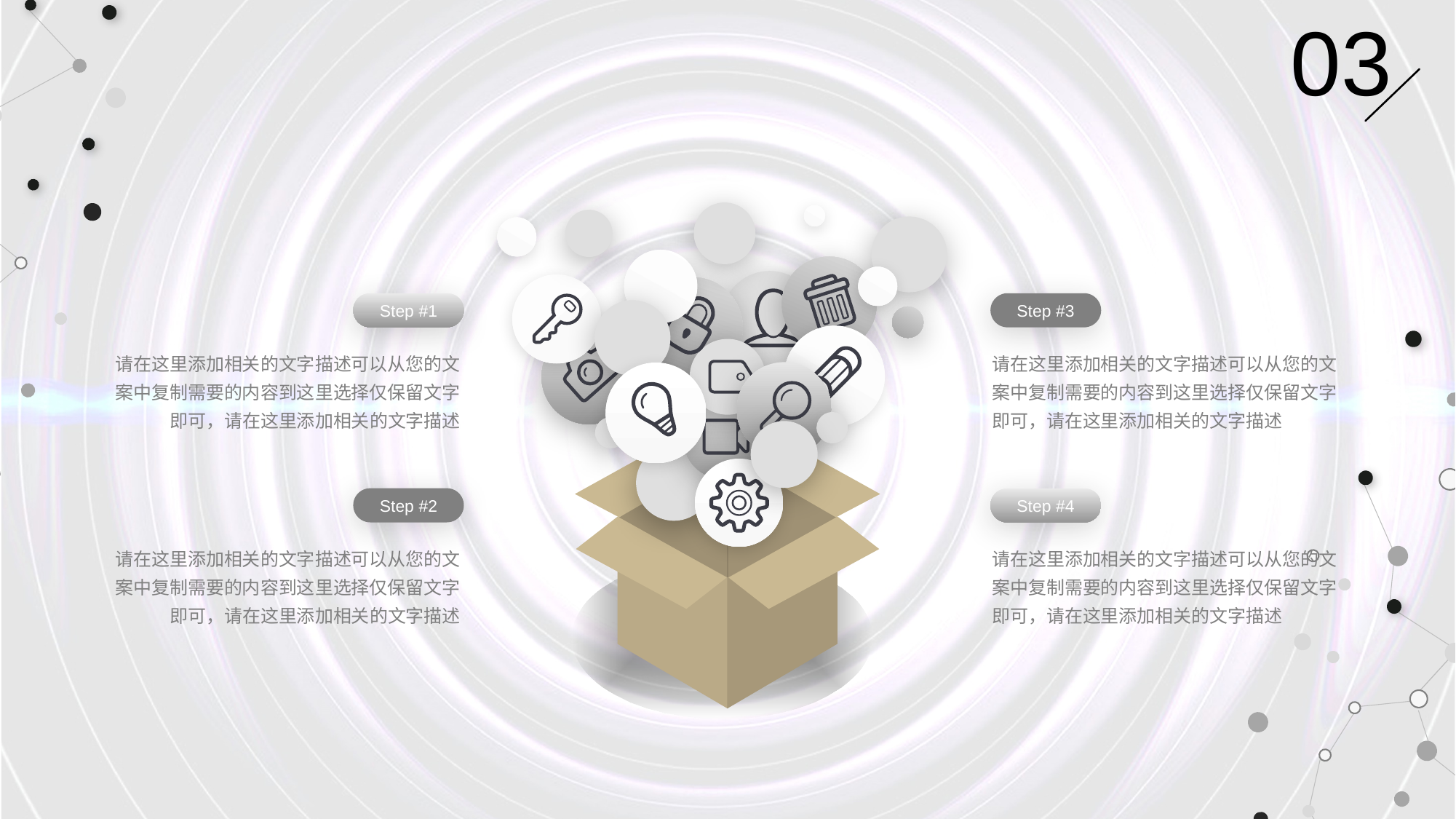

03

Step #1
Step #3

请在这里添加相关的文字描述可以从您的文案中复制需要的内容到这里选择仅保留文字即可，请在这里添加相关的文字描述
请在这里添加相关的文字描述可以从您的文案中复制需要的内容到这里选择仅保留文字即可，请在这里添加相关的文字描述

Step #2
Step #4

请在这里添加相关的文字描述可以从您的文案中复制需要的内容到这里选择仅保留文字即可，请在这里添加相关的文字描述
请在这里添加相关的文字描述可以从您的文案中复制需要的内容到这里选择仅保留文字即可，请在这里添加相关的文字描述